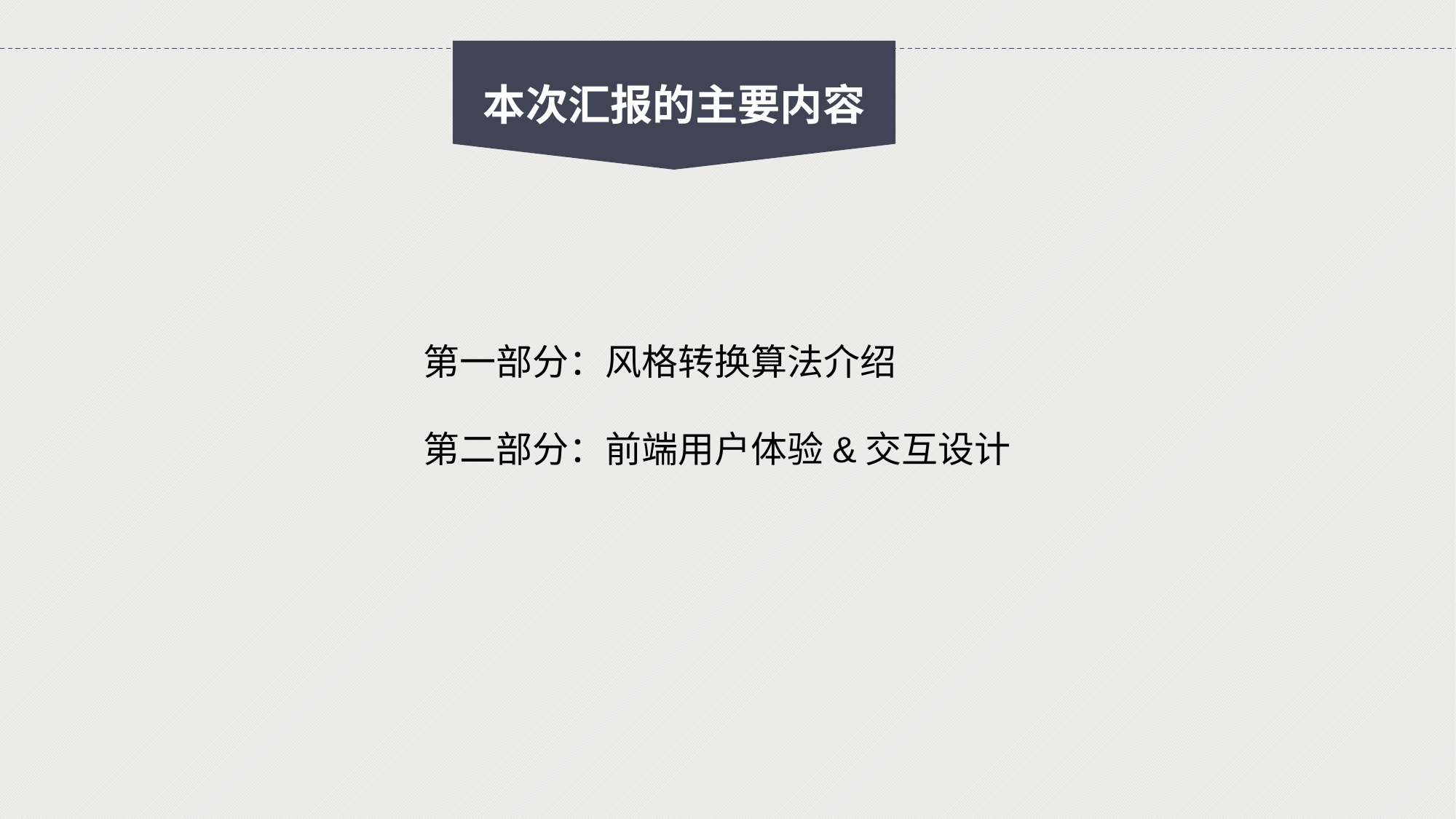

本次汇报的主要内容
第一部分：风格转换算法介绍

第二部分：前端用户体验&交互设计